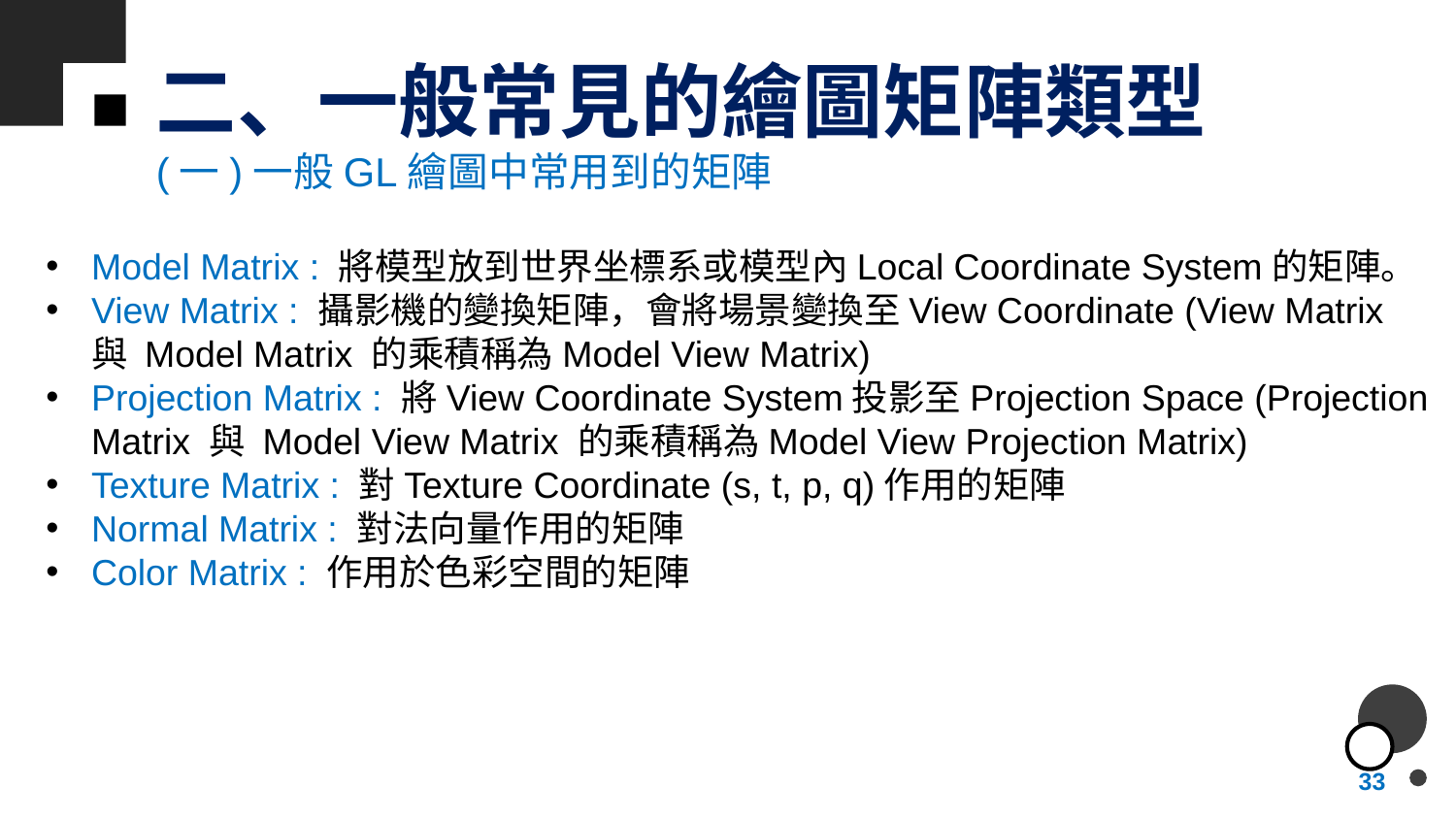

# 二、一般常見的繪圖矩陣類型
(一)一般GL繪圖中常用到的矩陣
Model Matrix : 將模型放到世界坐標系或模型內Local Coordinate System的矩陣。
View Matrix : 攝影機的變換矩陣，會將場景變換至View Coordinate (View Matrix 與 Model Matrix 的乘積稱為Model View Matrix)
Projection Matrix : 將View Coordinate System投影至Projection Space (Projection Matrix 與 Model View Matrix 的乘積稱為Model View Projection Matrix)
Texture Matrix : 對Texture Coordinate (s, t, p, q)作用的矩陣
Normal Matrix : 對法向量作用的矩陣
Color Matrix : 作用於色彩空間的矩陣

33